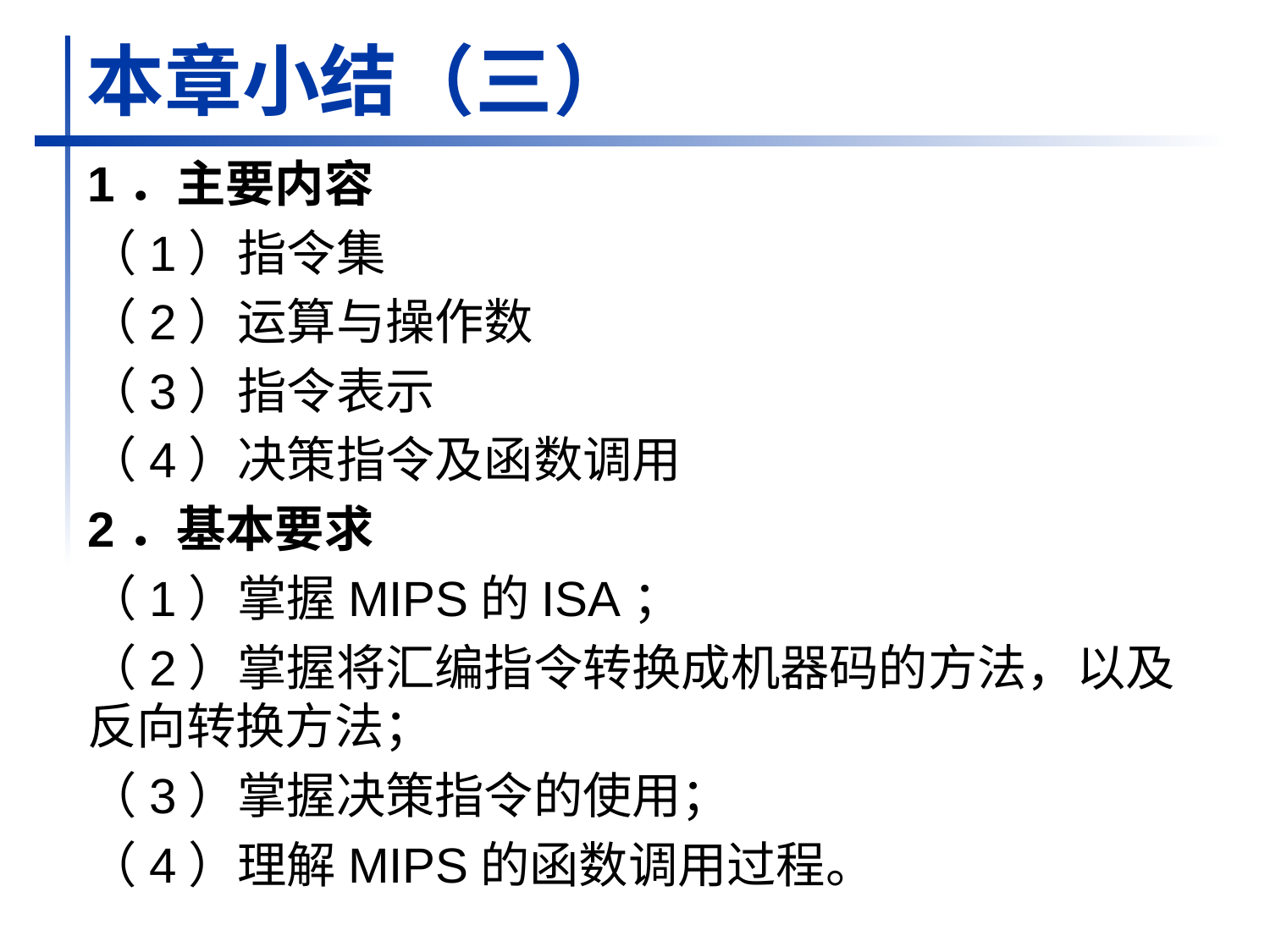

# 本章小结（三）
1．主要内容
（1）指令集
（2）运算与操作数
（3）指令表示
（4）决策指令及函数调用
2．基本要求
（1）掌握MIPS的ISA；
（2）掌握将汇编指令转换成机器码的方法，以及反向转换方法；
（3）掌握决策指令的使用；
（4）理解MIPS的函数调用过程。